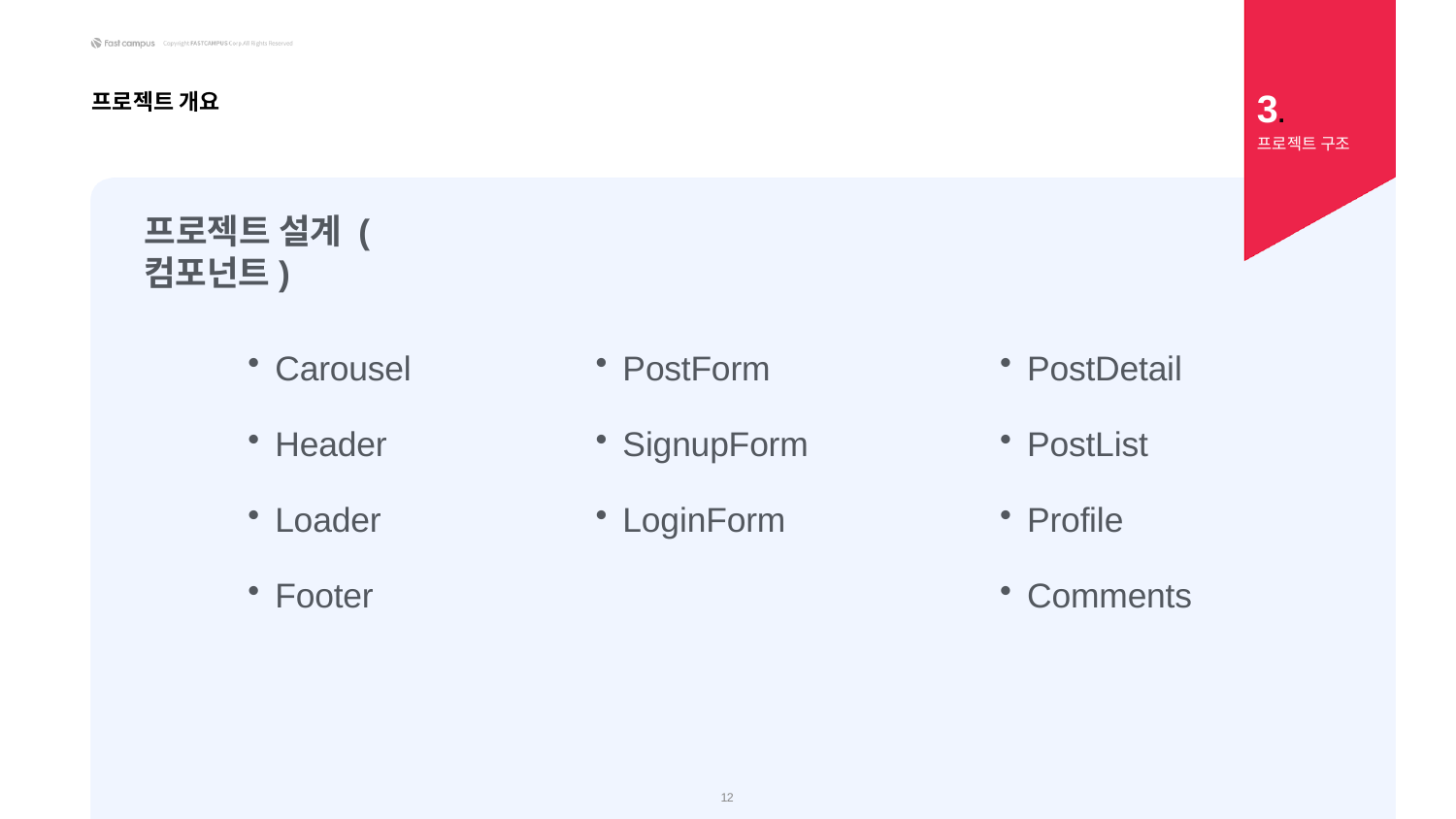

3.
프로젝트 구조
프로젝트 개요
프로젝트 설계 (컴포넌트)
Carousel
Header
Loader
Footer
PostForm
SignupForm
LoginForm
PostDetail
PostList
Profile
Comments
12